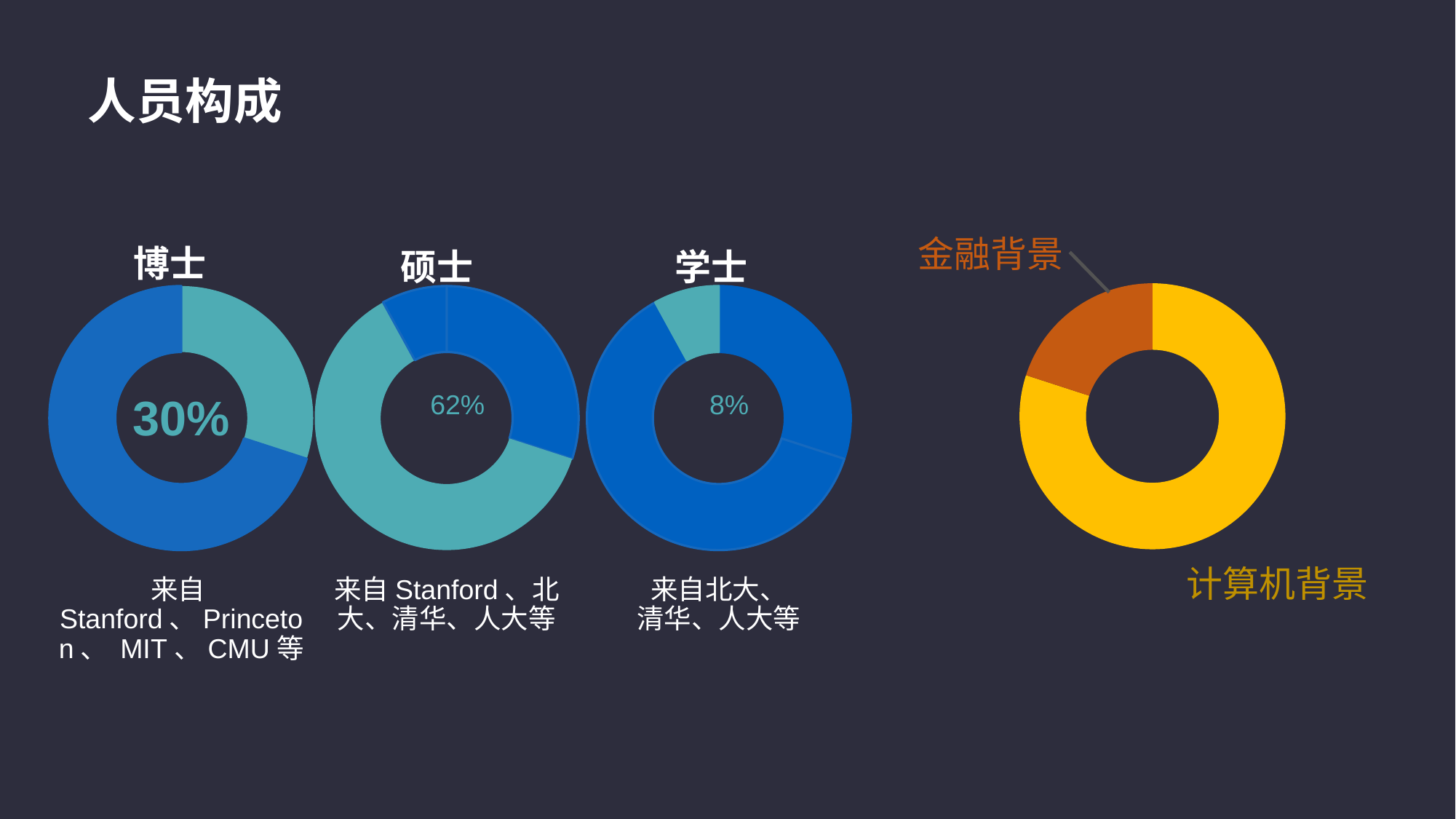

人员构成
金融背景
博士
学士
硕士

### Chart

| Category | Sales |
|---|---|
| 1st Qtr | 80.0 |
| 2nd Qtr | 0.0 |
| 3rd Qtr | 0.0 |
| 4th Qtr | 20.0 |

### Chart

| Category | Sales |
|---|---|
| 1st Qtr | 30.0 |
| 2nd Qtr | 62.0 |
| 3rd Qtr | 8.0 |

### Chart

| Category | Sales |
|---|---|
| 1st Qtr | 30.0 |
| 2nd Qtr | 62.0 |
| 3rd Qtr | 8.0 |

### Chart

| Category | Sales |
|---|---|
| 1st Qtr | 30.0 |
| 2nd Qtr | 62.0 |
| 3rd Qtr | 8.0 |
30%
62%
8%
计算机背景
来自Stanford、Princeton、 MIT、CMU等
来自Stanford、北大、清华、人大等
来自北大、
清华、人大等

59